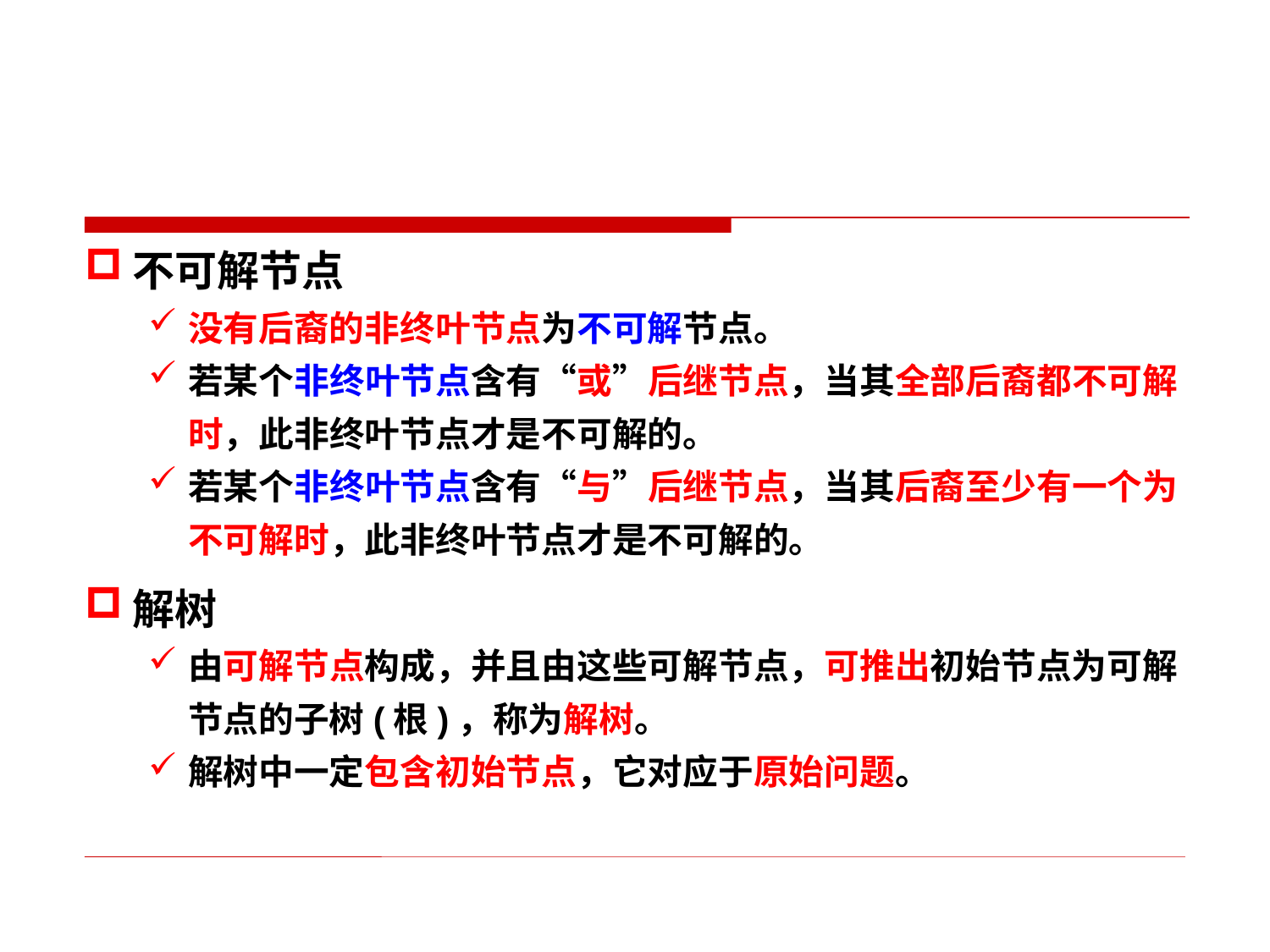

不可解节点
没有后裔的非终叶节点为不可解节点。
若某个非终叶节点含有“或”后继节点，当其全部后裔都不可解时，此非终叶节点才是不可解的。
若某个非终叶节点含有“与”后继节点，当其后裔至少有一个为不可解时，此非终叶节点才是不可解的。
解树
由可解节点构成，并且由这些可解节点，可推出初始节点为可解节点的子树(根)，称为解树。
解树中一定包含初始节点，它对应于原始问题。